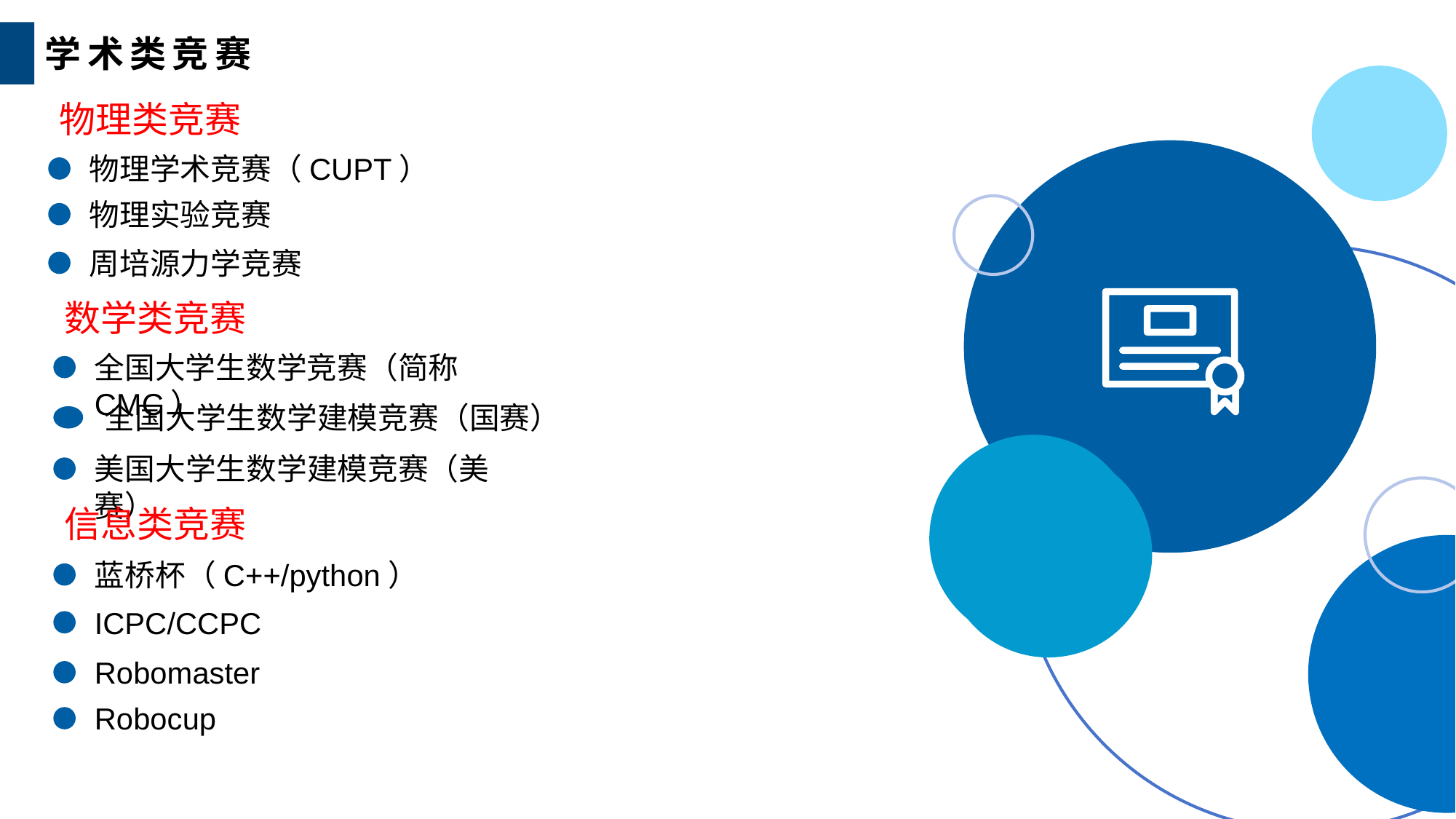

学术类竞赛

物理类竞赛

物理学术竞赛（CUPT）

物理实验竞赛

周培源力学竞赛

数学类竞赛
全国大学生数学竞赛（简称 CMC）

全国大学生数学建模竞赛（国赛）

美国大学生数学建模竞赛（美赛）

信息类竞赛

蓝桥杯（C++/python）

ICPC/CCPC

Robomaster

Robocup